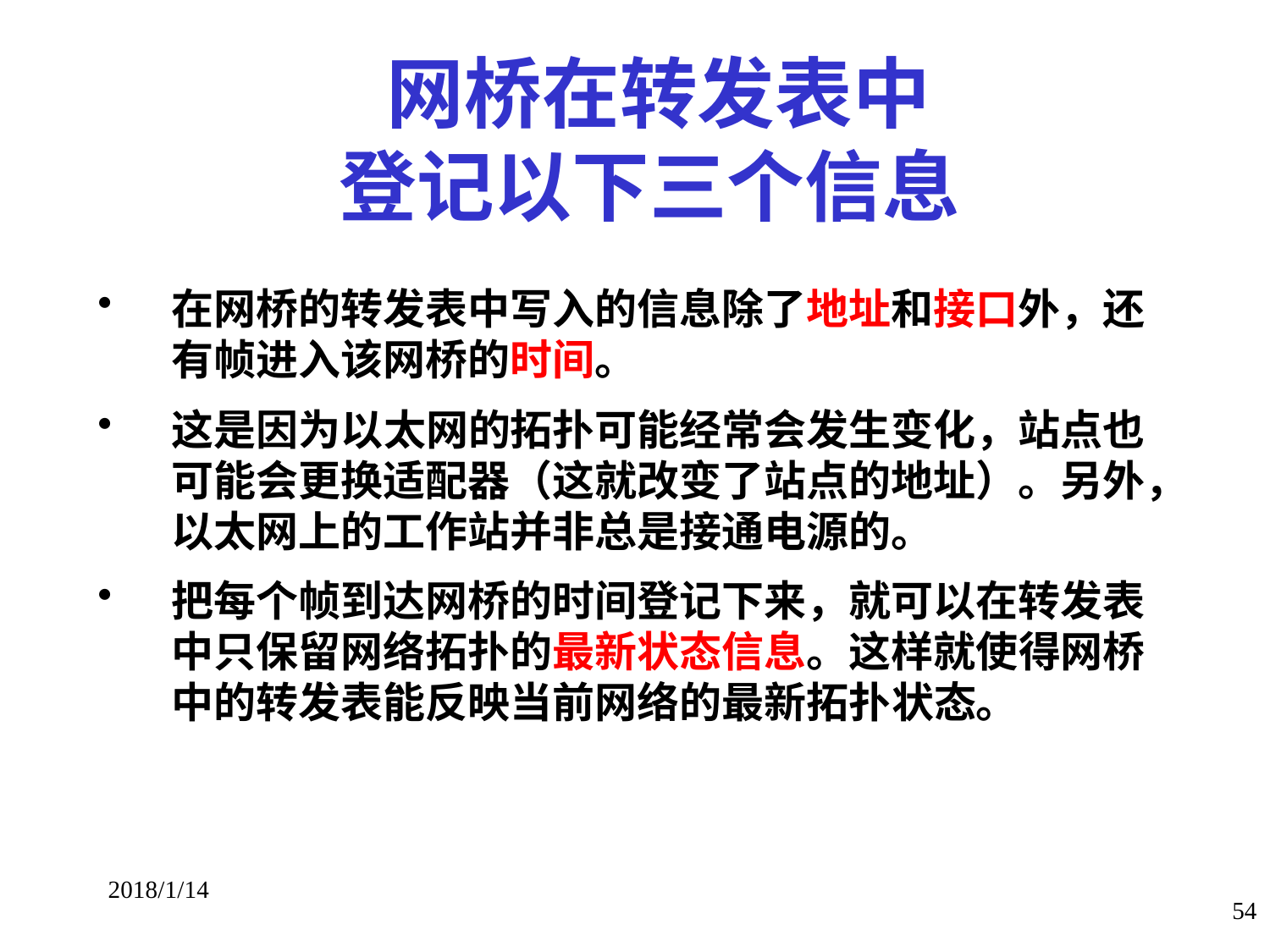

# 网桥在转发表中 登记以下三个信息
在网桥的转发表中写入的信息除了地址和接口外，还有帧进入该网桥的时间。
这是因为以太网的拓扑可能经常会发生变化，站点也可能会更换适配器（这就改变了站点的地址）。另外，以太网上的工作站并非总是接通电源的。
把每个帧到达网桥的时间登记下来，就可以在转发表中只保留网络拓扑的最新状态信息。这样就使得网桥中的转发表能反映当前网络的最新拓扑状态。
2018/1/14
54